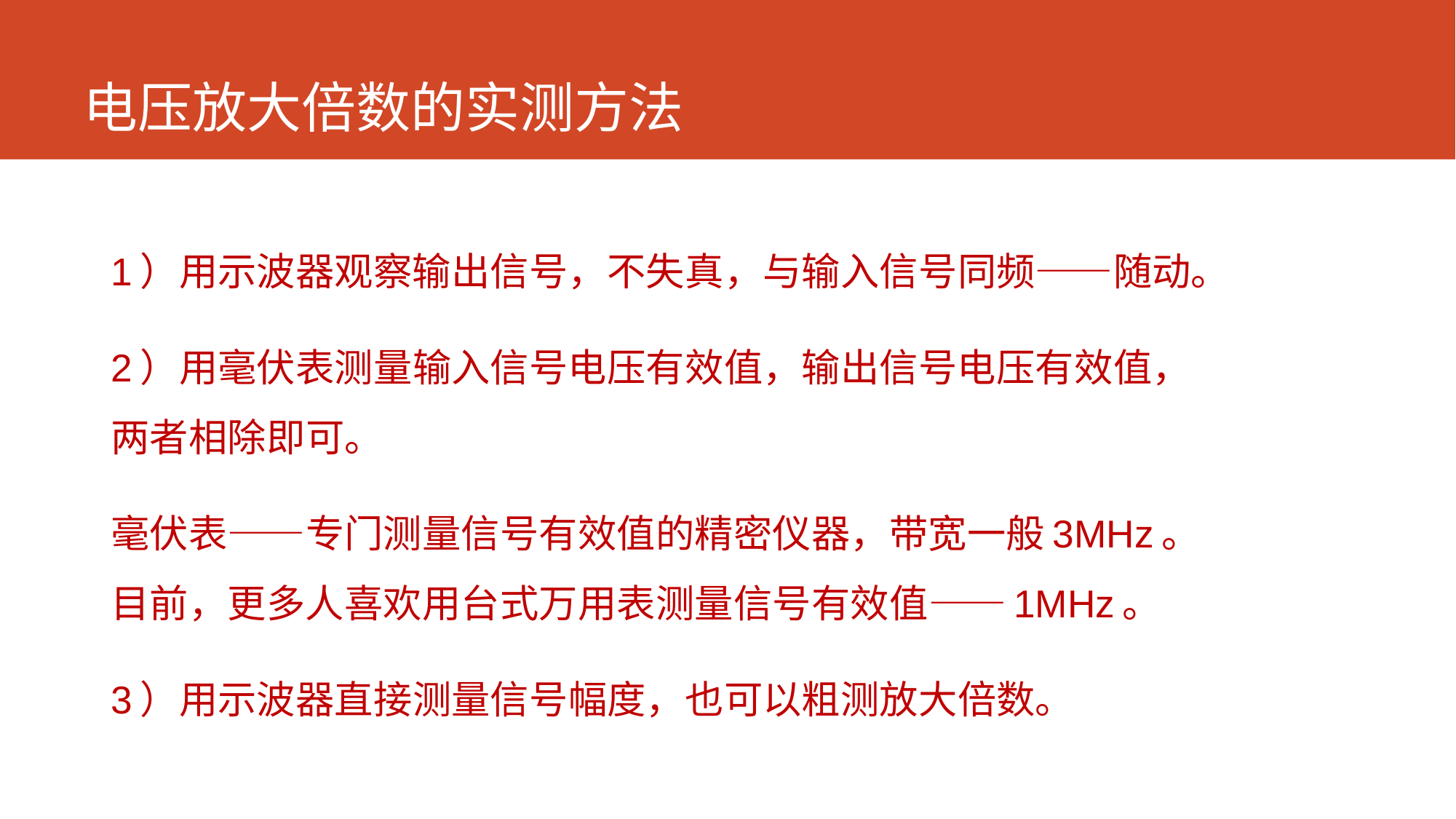

# 电压放大倍数的实测方法
1）用示波器观察输出信号，不失真，与输入信号同频——随动。
2）用毫伏表测量输入信号电压有效值，输出信号电压有效值，两者相除即可。
毫伏表——专门测量信号有效值的精密仪器，带宽一般3MHz。目前，更多人喜欢用台式万用表测量信号有效值——1MHz。
3）用示波器直接测量信号幅度，也可以粗测放大倍数。